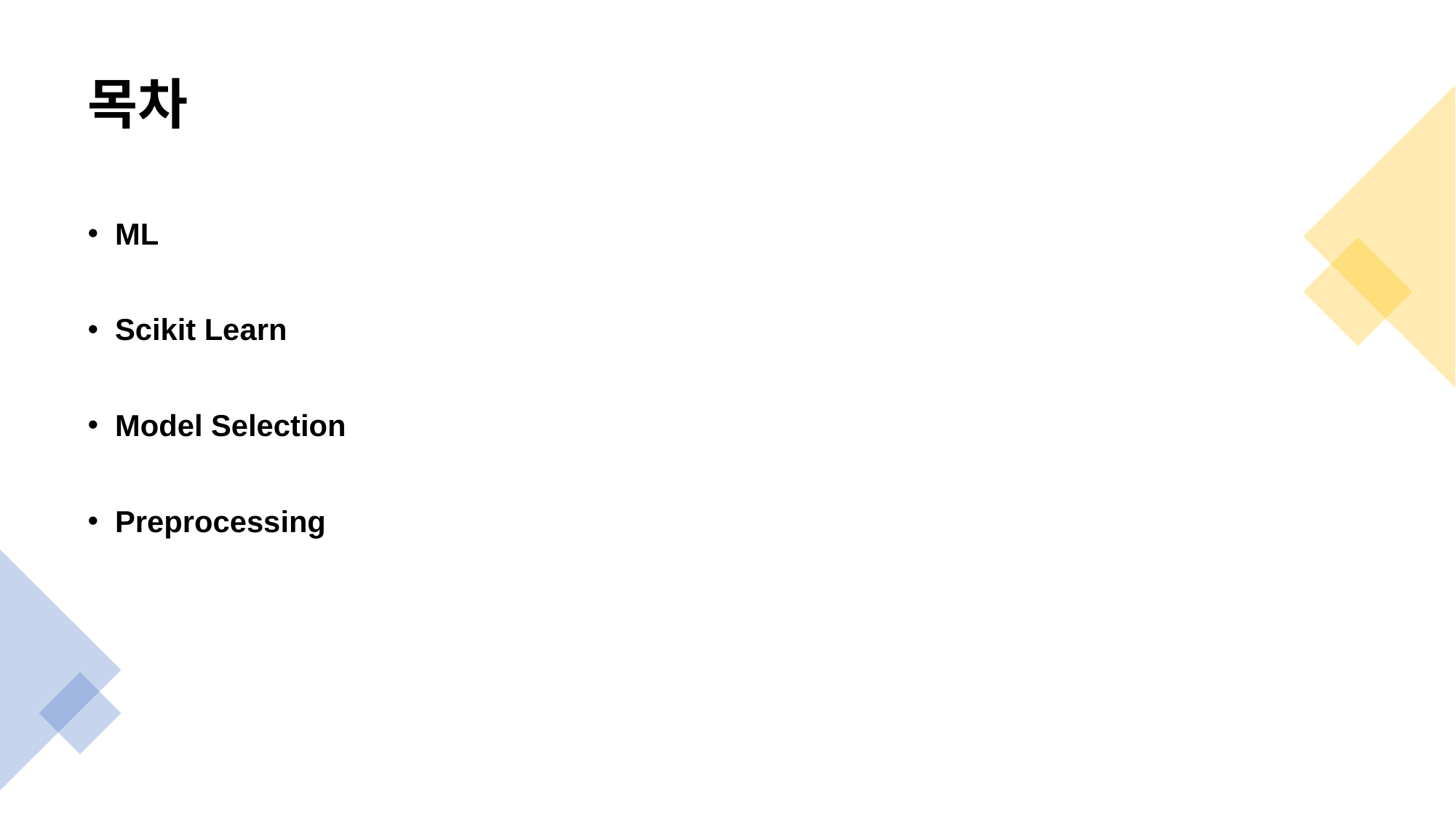

# 목차

ML

Scikit Learn

Model Selection

Preprocessing